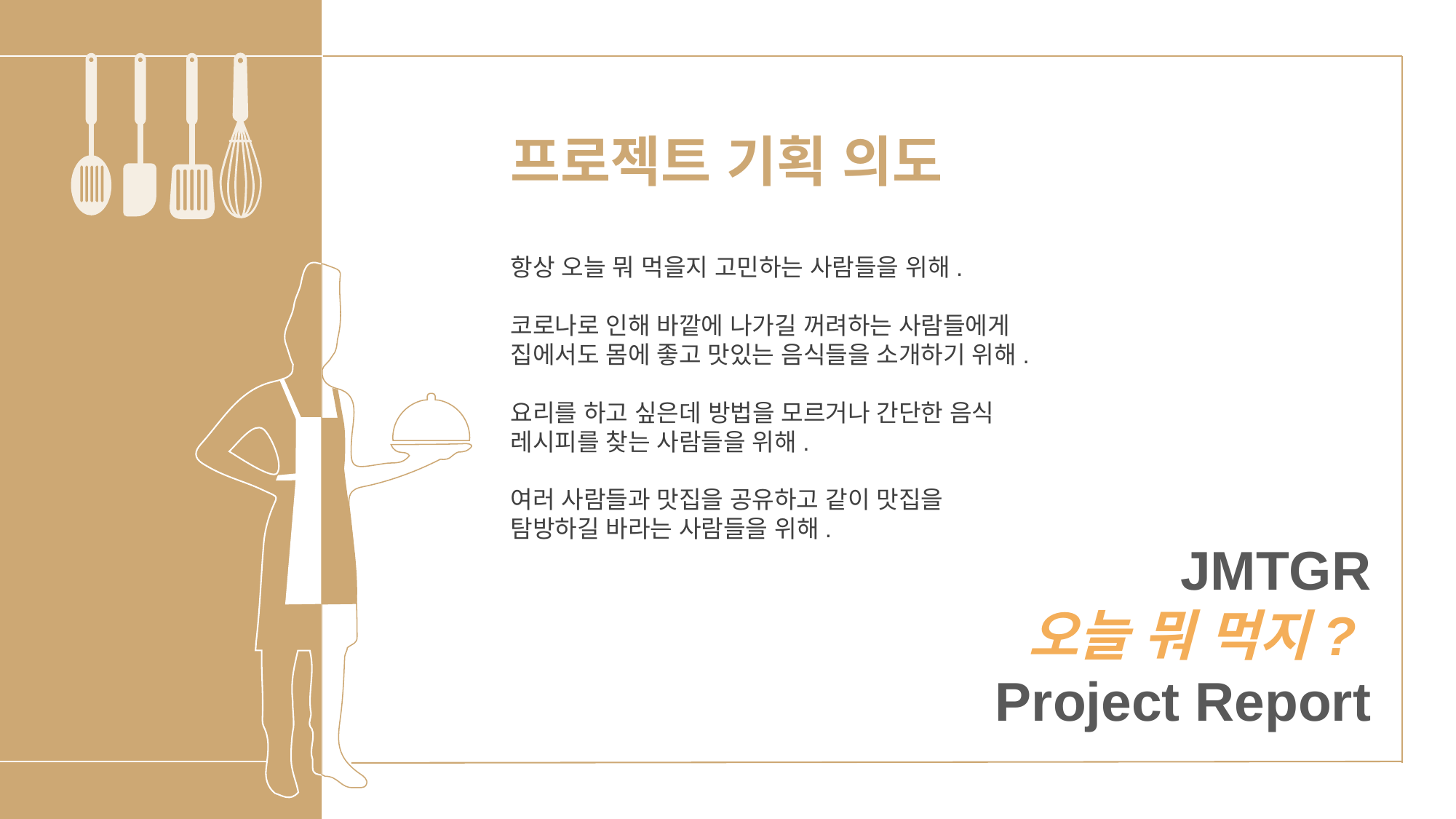

프로젝트 기획 의도
항상 오늘 뭐 먹을지 고민하는 사람들을 위해.

코로나로 인해 바깥에 나가길 꺼려하는 사람들에게 집에서도 몸에 좋고 맛있는 음식들을 소개하기 위해.

요리를 하고 싶은데 방법을 모르거나 간단한 음식 레시피를 찾는 사람들을 위해.

여러 사람들과 맛집을 공유하고 같이 맛집을 탐방하길 바라는 사람들을 위해.

JMTGR
오늘 뭐 먹지?
Project Report